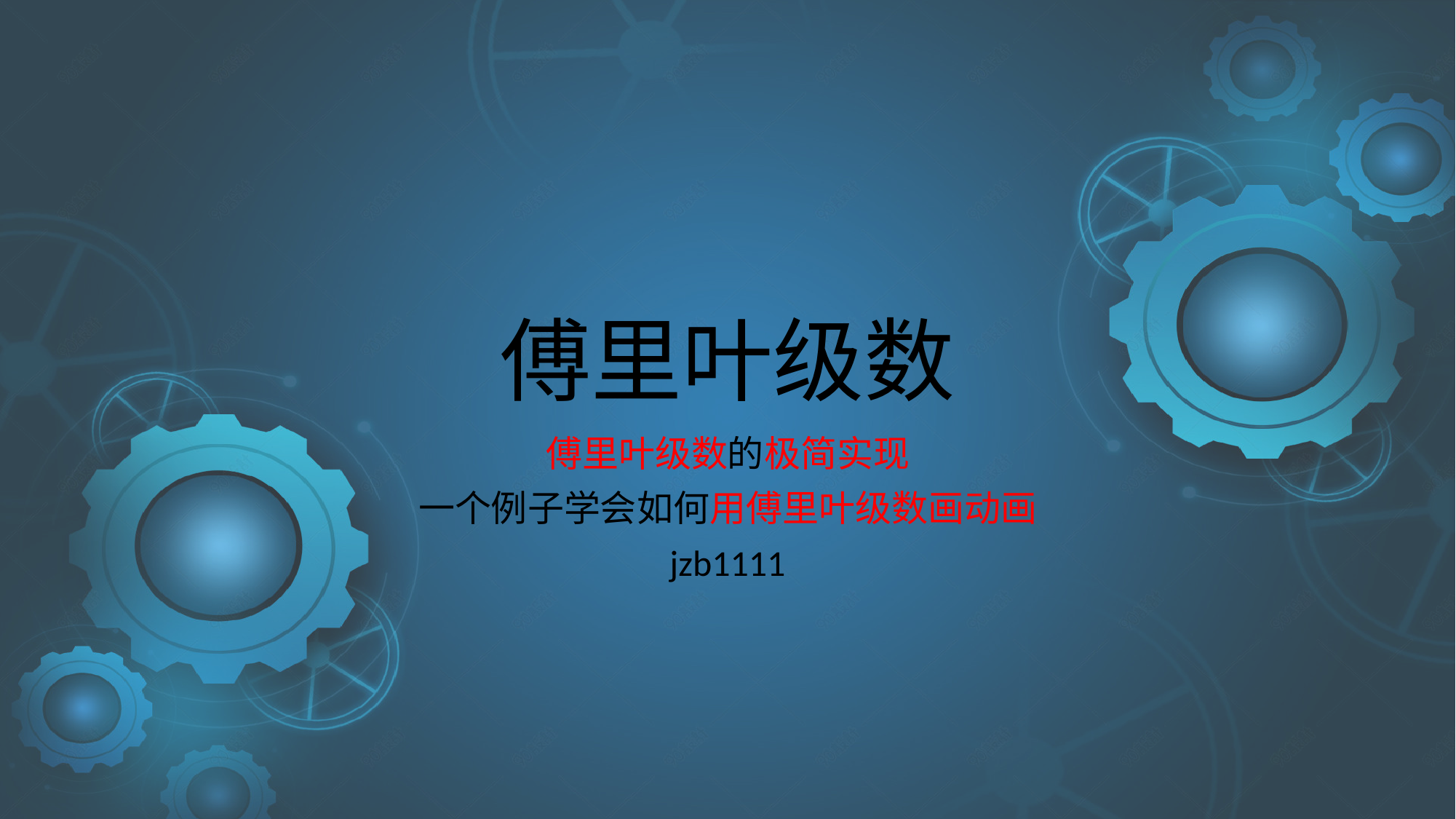

# 傅里叶级数
傅里叶级数的极简实现
一个例子学会如何用傅里叶级数画动画
jzb1111